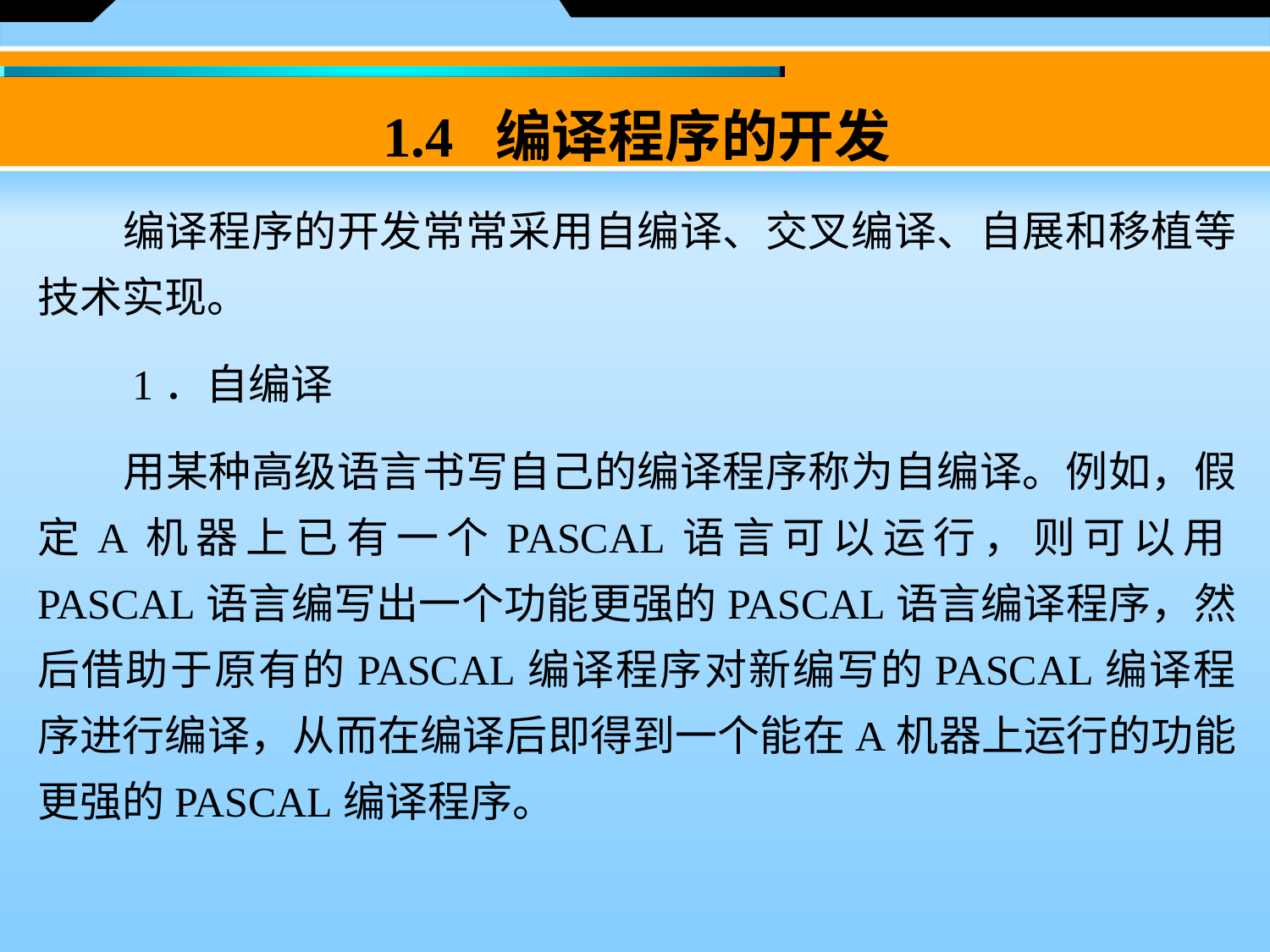

1.4  编译程序的开发
　　编译程序的开发常常采用自编译、交叉编译、自展和移植等技术实现。
　　1．自编译
　　用某种高级语言书写自己的编译程序称为自编译。例如，假定A机器上已有一个PASCAL语言可以运行，则可以用PASCAL语言编写出一个功能更强的PASCAL语言编译程序，然后借助于原有的PASCAL编译程序对新编写的PASCAL编译程序进行编译，从而在编译后即得到一个能在A机器上运行的功能更强的PASCAL编译程序。